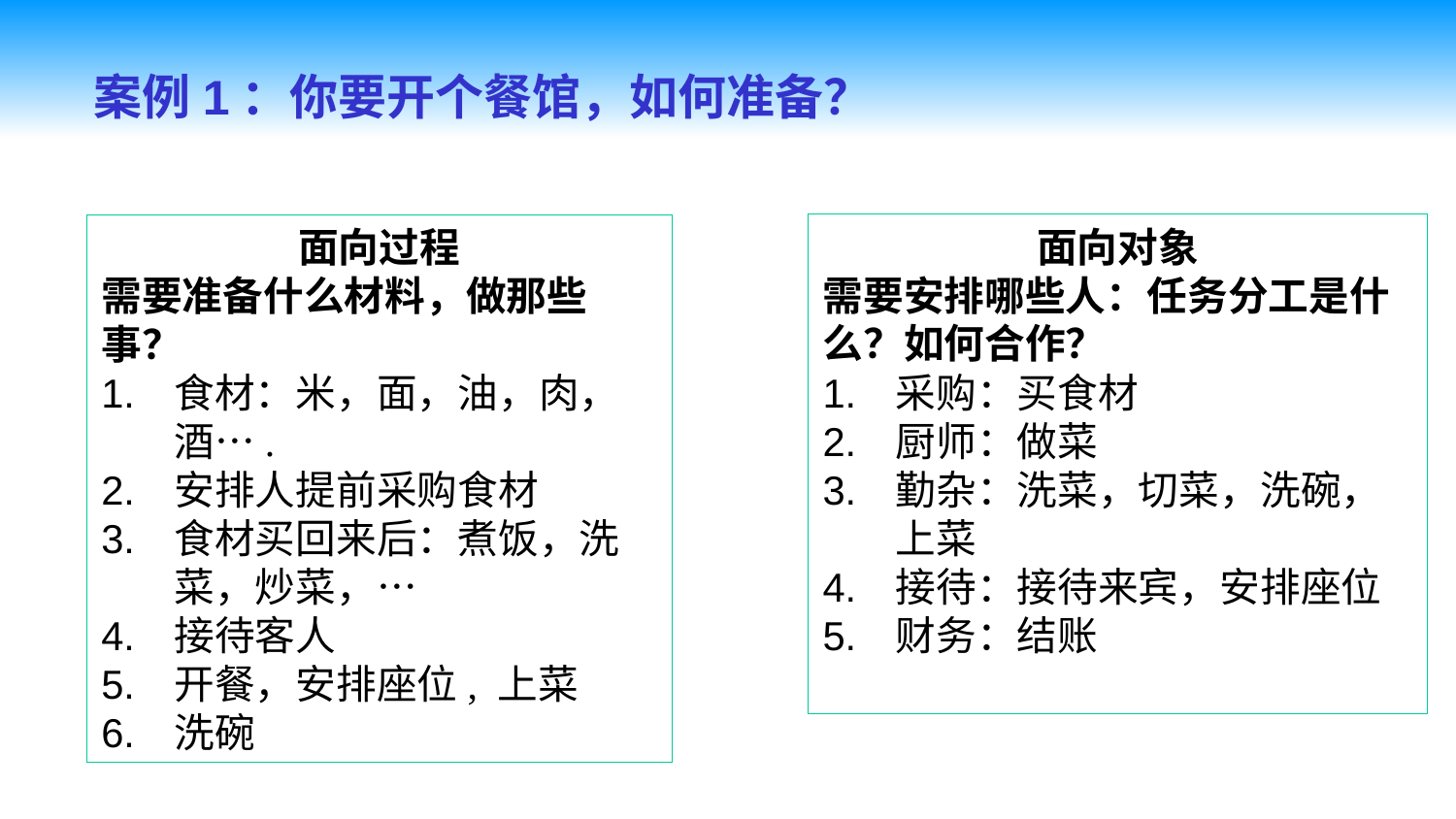

案例1：你要开个餐馆，如何准备？
面向过程
需要准备什么材料，做那些事？
食材：米，面，油，肉，酒….
安排人提前采购食材
食材买回来后：煮饭，洗菜，炒菜，…
接待客人
开餐，安排座位, 上菜
洗碗
面向对象
需要安排哪些人：任务分工是什么？如何合作？
采购：买食材
厨师：做菜
勤杂：洗菜，切菜，洗碗，上菜
接待：接待来宾，安排座位
财务：结账